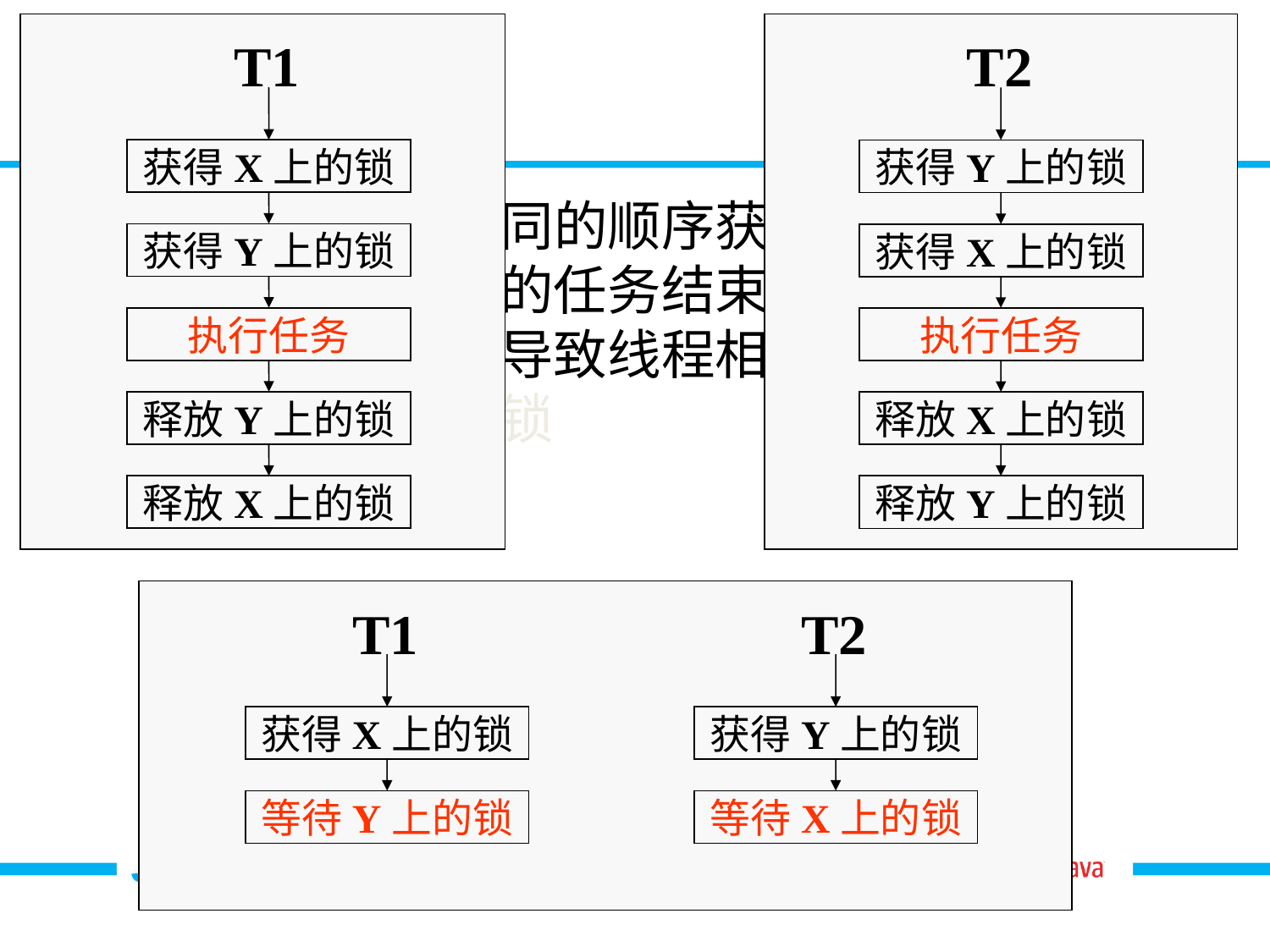

T1

获得X上的锁

获得Y上的锁

执行任务

释放Y上的锁

释放X上的锁

T2

获得Y上的锁

获得X上的锁

执行任务

释放X上的锁

释放Y上的锁
# 死锁
当两个线程以不同的顺序获取一组对象上的锁，并且在线程的任务结束前不会释放已获取的锁时，可能导致线程相互等待对方已获取的锁，造成死锁

T1
T2

获得X上的锁
获得Y上的锁

等待Y上的锁
等待X上的锁